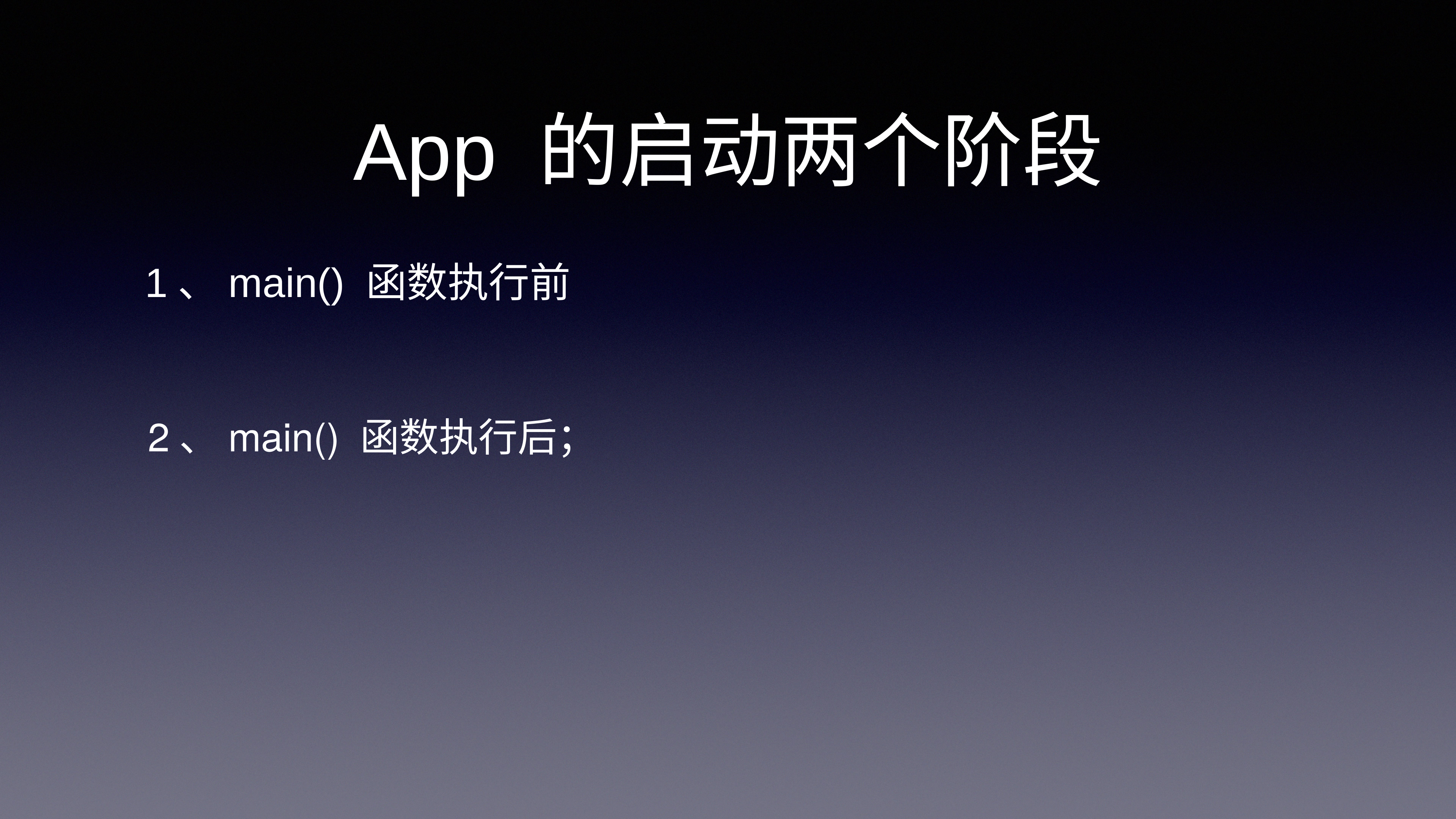

# App 的启动两个阶段
1、main() 函数执行前
2、main() 函数执行后；